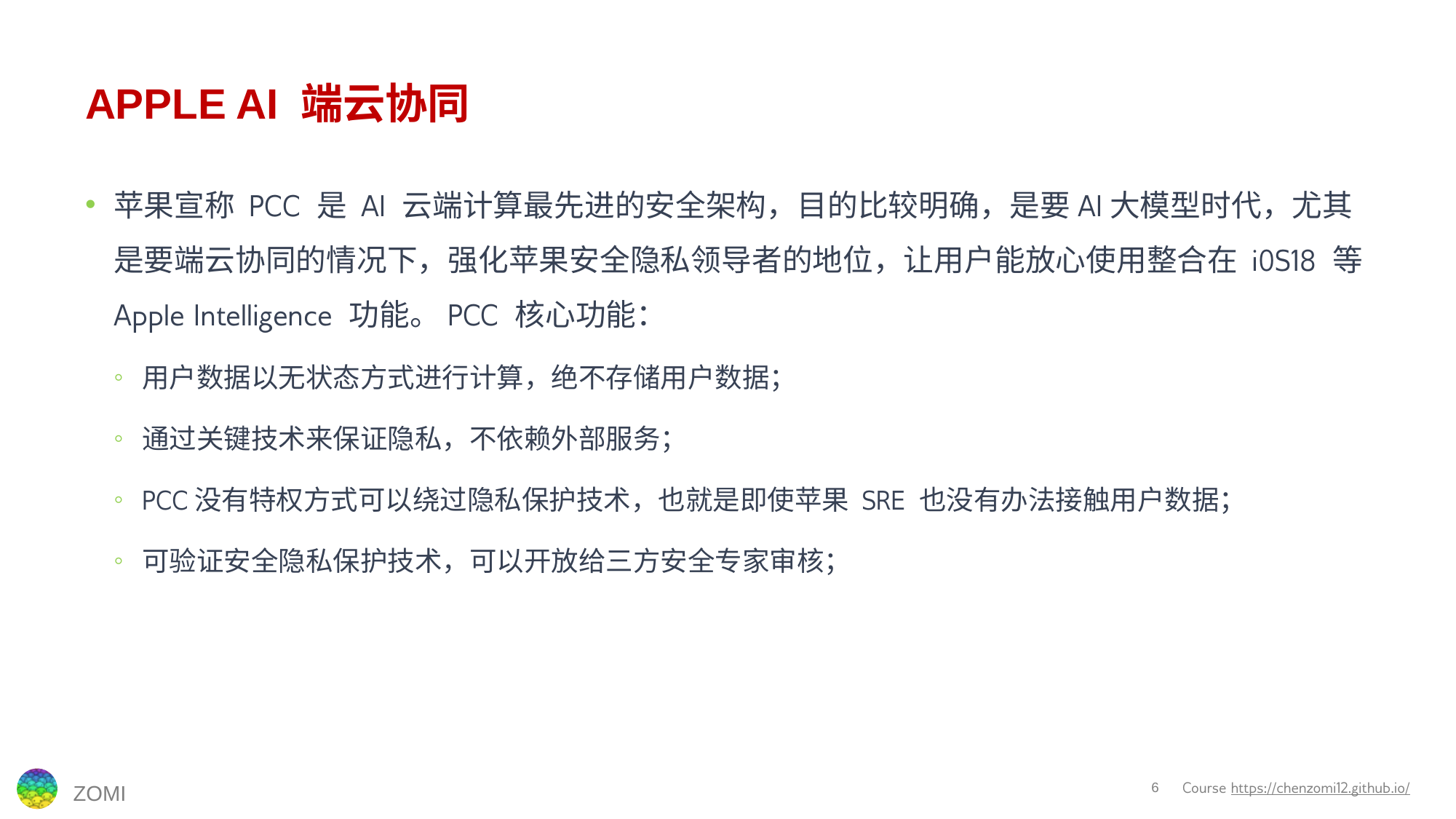

# APPLE AI 端云协同
苹果宣称 PCC 是 AI 云端计算最先进的安全架构，目的比较明确，是要AI大模型时代，尤其是要端云协同的情况下，强化苹果安全隐私领导者的地位，让用户能放心使用整合在 i0S18 等 Apple Intelligence 功能。PCC 核心功能：
用户数据以无状态方式进行计算，绝不存储用户数据；
通过关键技术来保证隐私，不依赖外部服务；
PCC没有特权方式可以绕过隐私保护技术，也就是即使苹果 SRE 也没有办法接触用户数据；
可验证安全隐私保护技术，可以开放给三方安全专家审核；